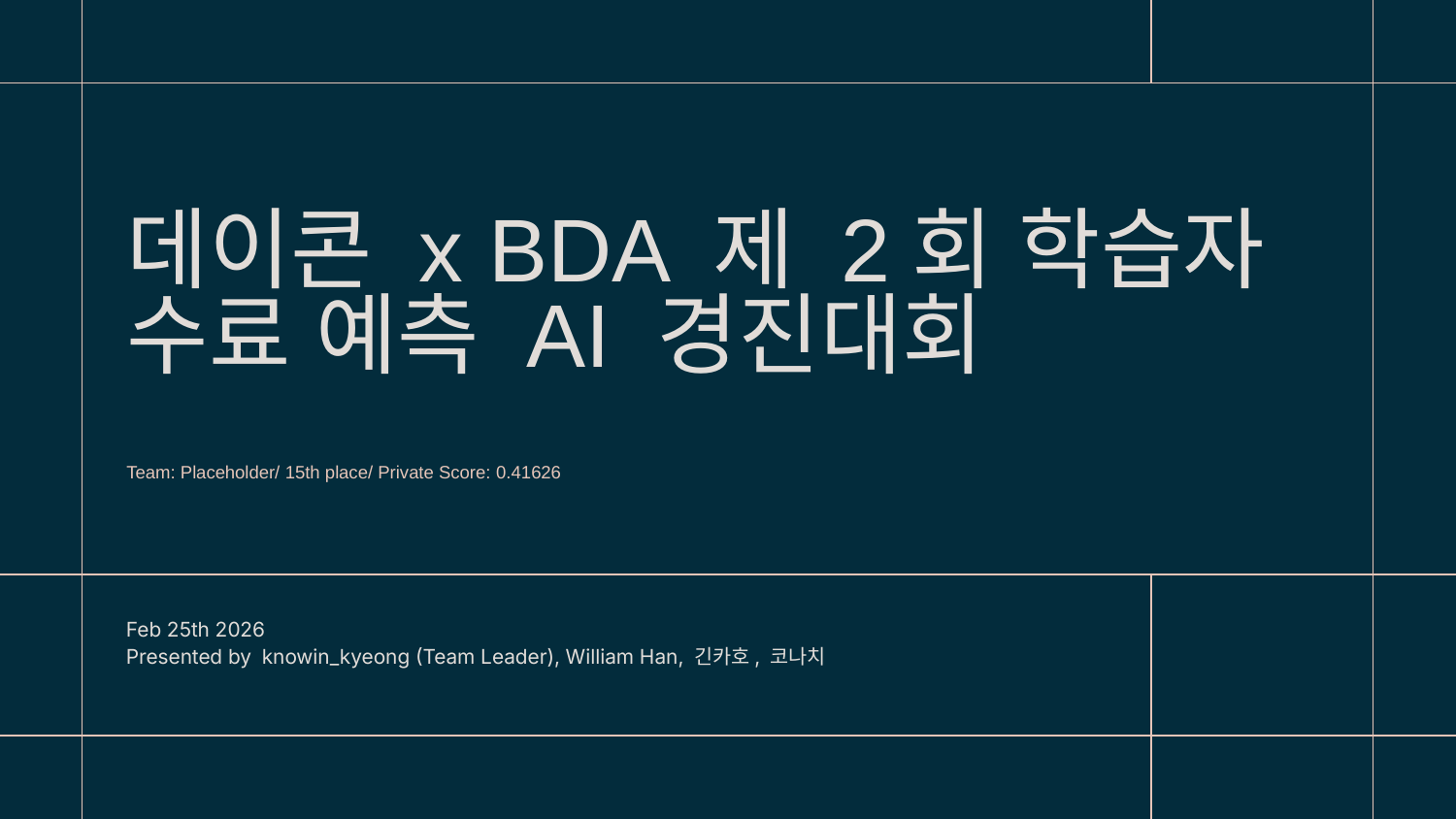

# 데이콘 x BDA 제 2회 학습자 수료 예측 AI 경진대회
Team: Placeholder/ 15th place/ Private Score: 0.41626

Feb 25th 2026
Presented by  knowin_kyeong (Team Leader), William Han, 긴카호, 코나치